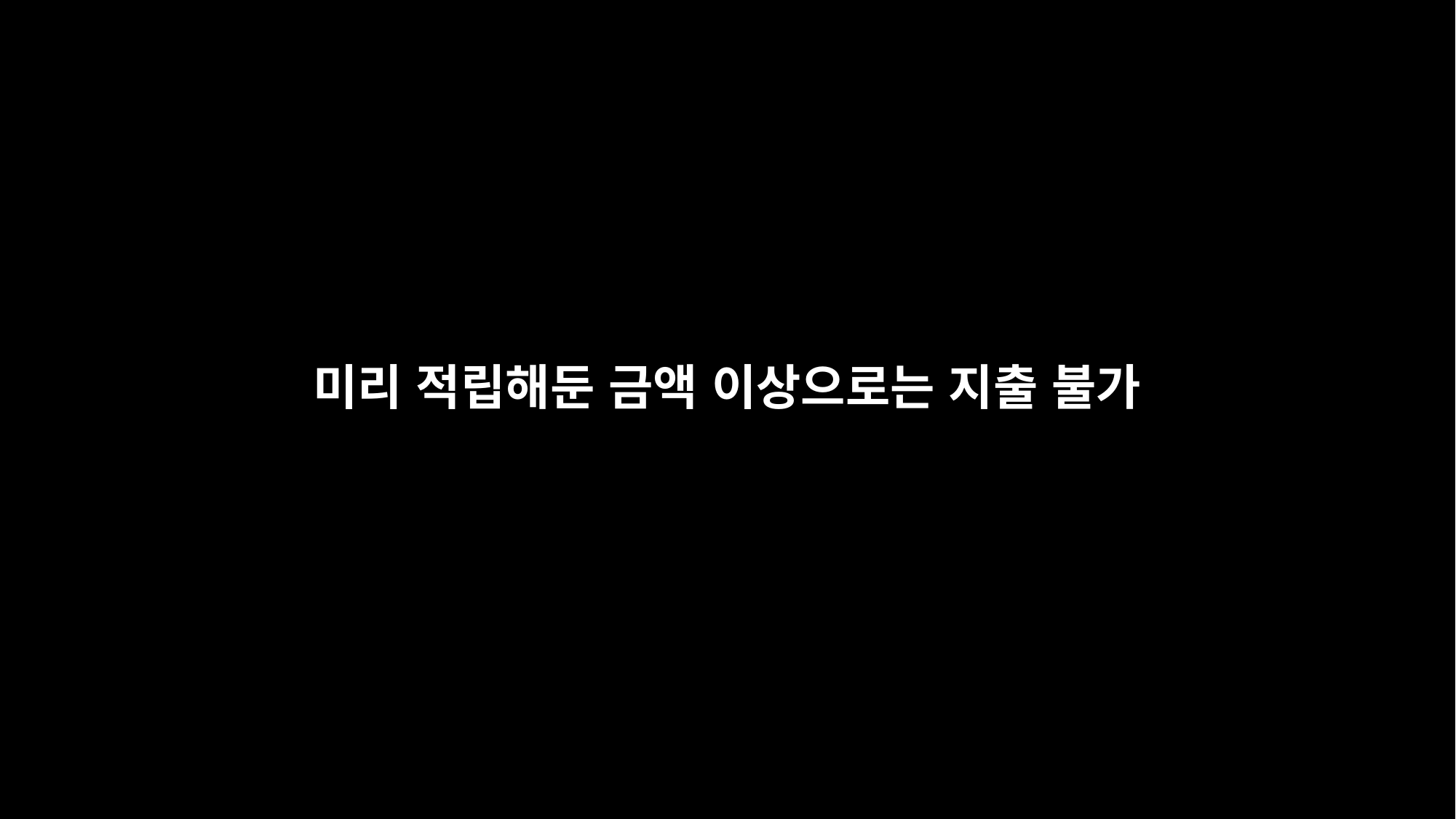

# 미리 적립해둔 금액 이상으로는 지출 불가